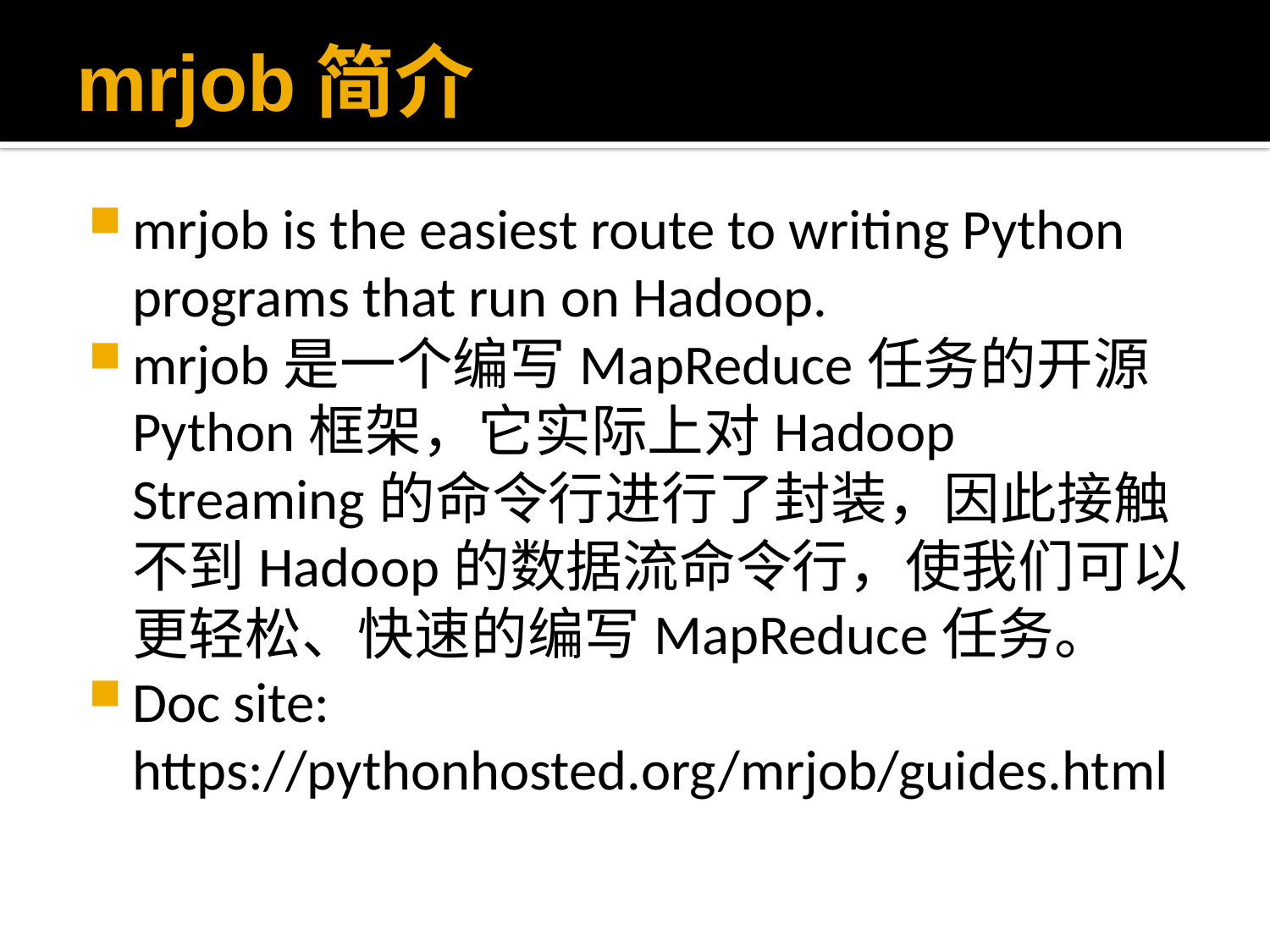

# mrjob简介
mrjob is the easiest route to writing Python programs that run on Hadoop.
mrjob是一个编写MapReduce任务的开源Python框架，它实际上对Hadoop Streaming的命令行进行了封装，因此接触不到Hadoop的数据流命令行，使我们可以更轻松、快速的编写MapReduce任务。
Doc site: https://pythonhosted.org/mrjob/guides.html